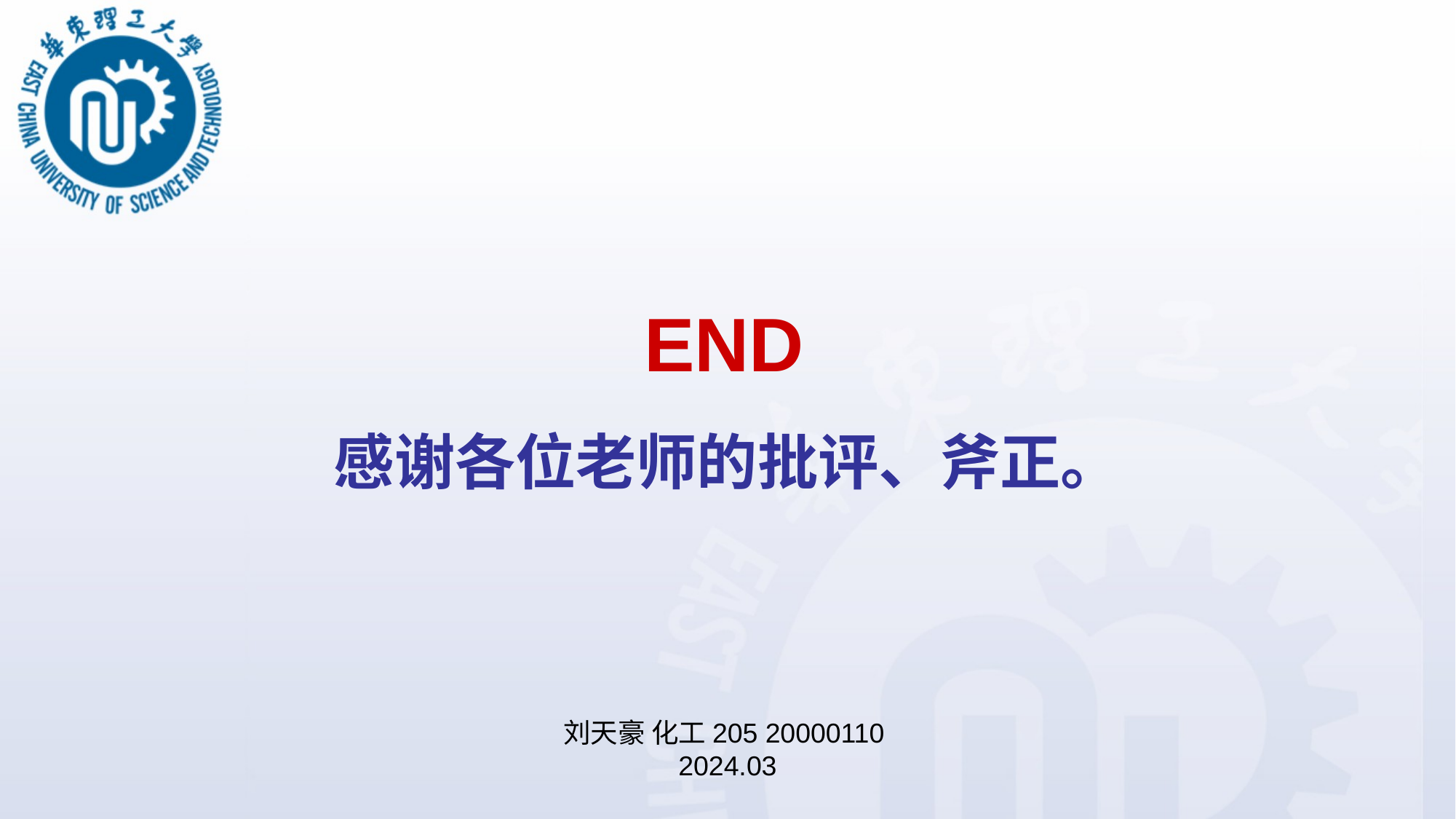

# END
感谢各位老师的批评、斧正。
刘天豪 化工205 20000110
2024.03